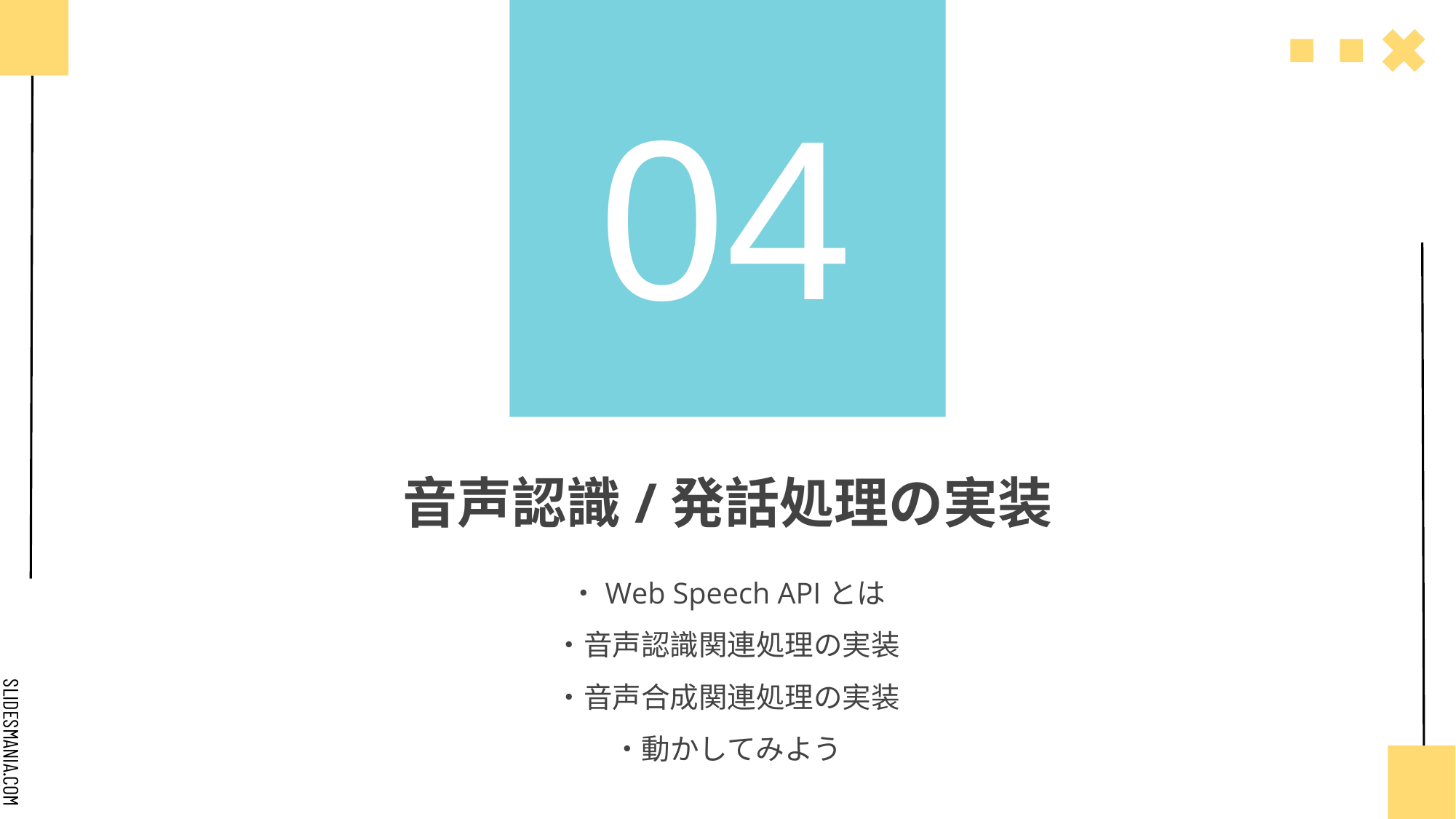

# 04
音声認識/発話処理の実装
・Web Speech APIとは
・音声認識関連処理の実装
・音声合成関連処理の実装
・動かしてみよう